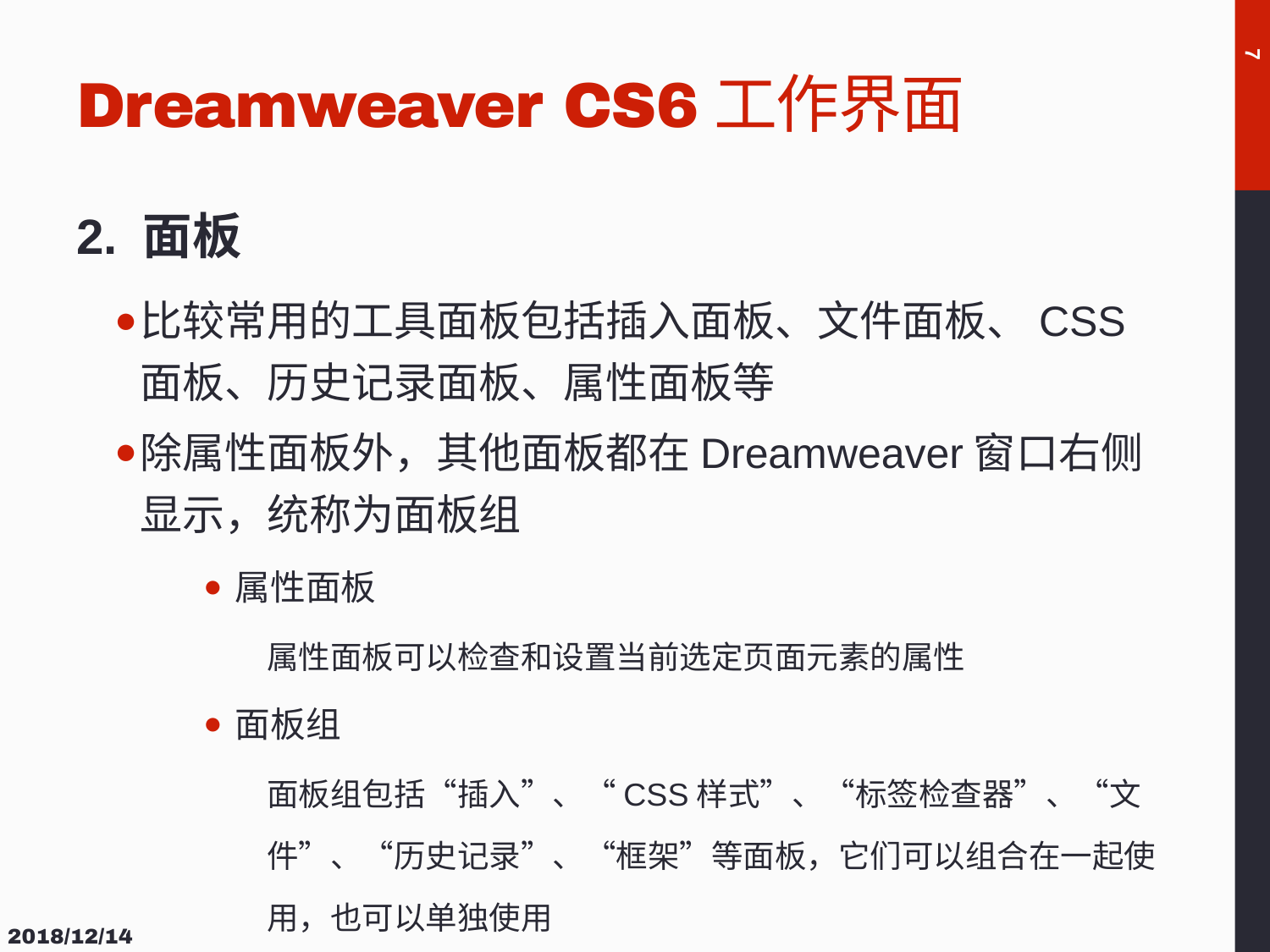

# Dreamweaver CS6工作界面
7
2. 面板
比较常用的工具面板包括插入面板、文件面板、CSS面板、历史记录面板、属性面板等
除属性面板外，其他面板都在Dreamweaver窗口右侧显示，统称为面板组
属性面板
属性面板可以检查和设置当前选定页面元素的属性
面板组
面板组包括“插入”、“CSS样式”、“标签检查器”、“文件”、“历史记录”、“框架”等面板，它们可以组合在一起使用，也可以单独使用
2018/12/14